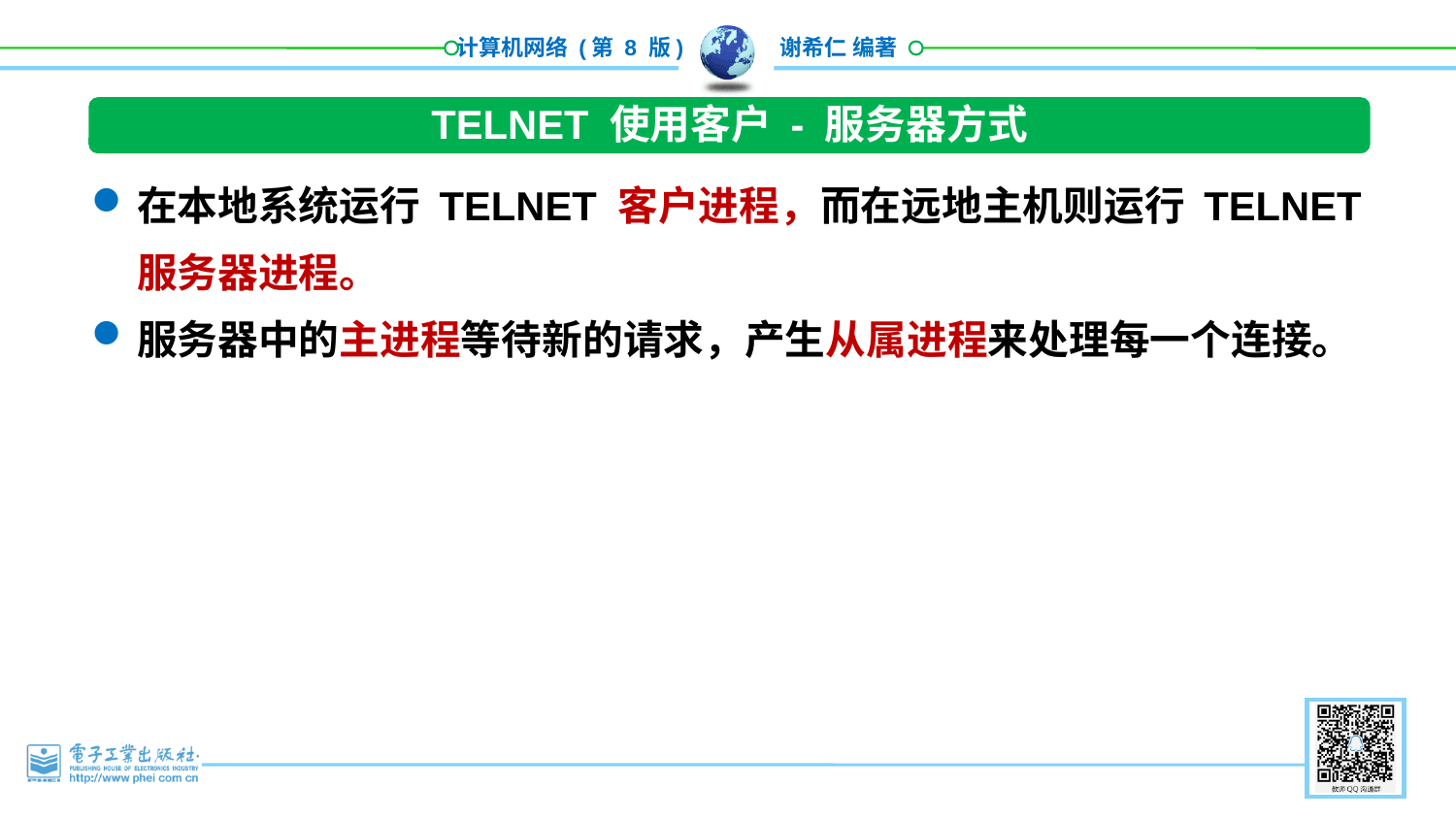

TELNET 使用客户 - 服务器方式

在本地系统运行 TELNET 客户进程，而在远地主机则运行 TELNET 服务器进程。
服务器中的主进程等待新的请求，产生从属进程来处理每一个连接。